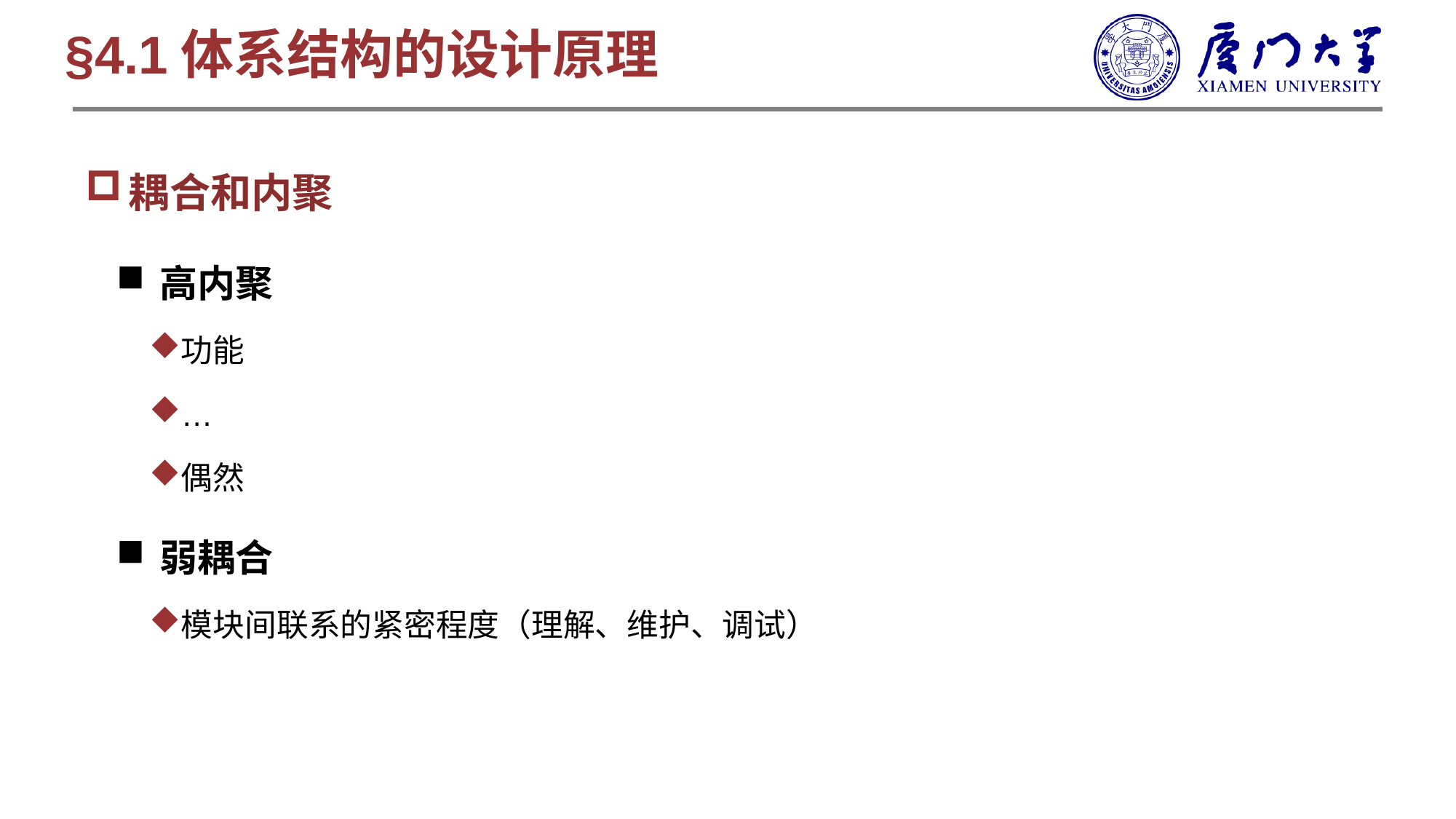

§4.1体系结构的设计原理
耦合和内聚
高内聚
功能
…
偶然
弱耦合
模块间联系的紧密程度（理解、维护、调试）